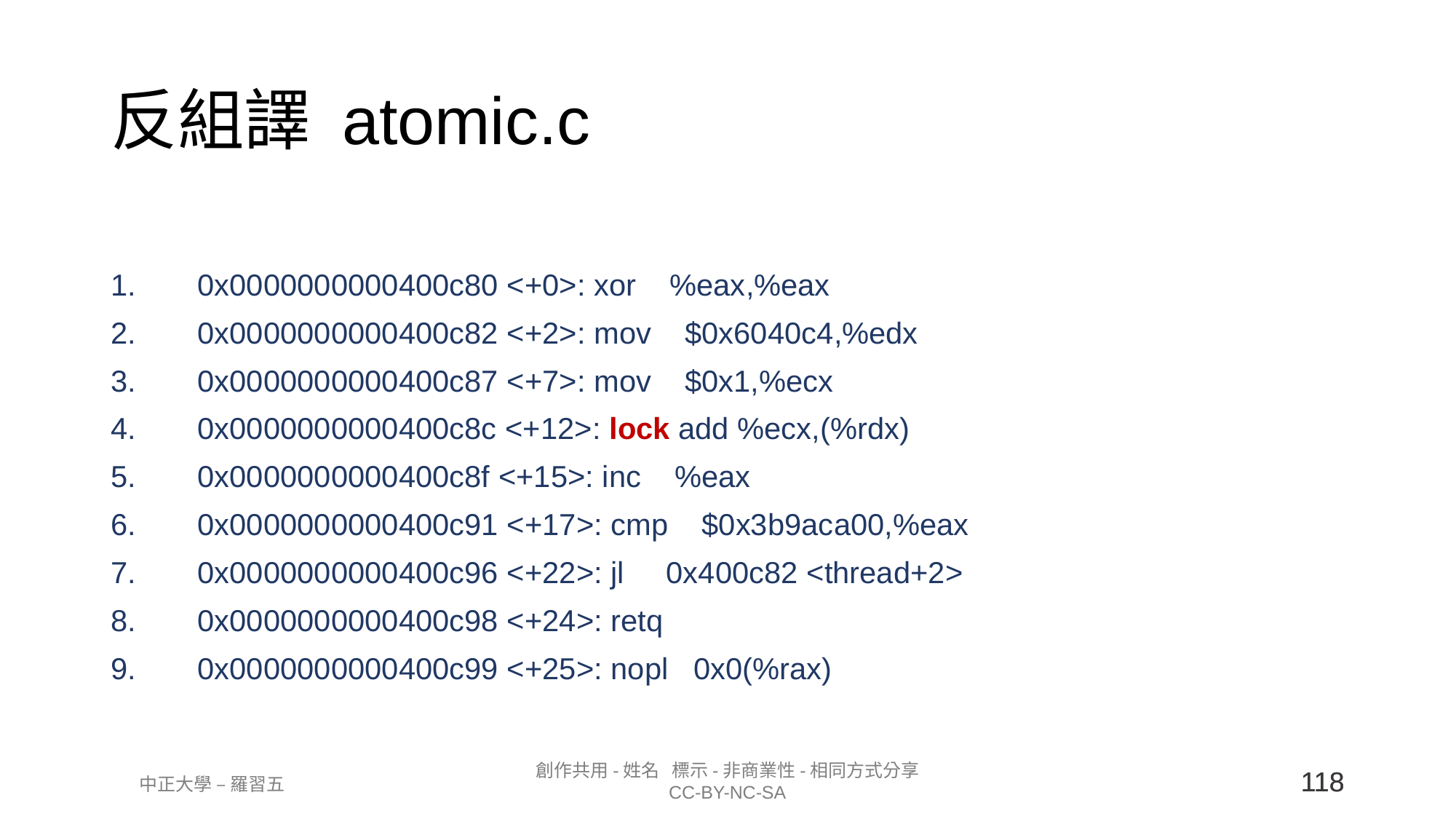

# 反組譯 atomic.c
   0x0000000000400c80 <+0>: xor    %eax,%eax
   0x0000000000400c82 <+2>: mov    $0x6040c4,%edx
   0x0000000000400c87 <+7>: mov    $0x1,%ecx
   0x0000000000400c8c <+12>: lock add %ecx,(%rdx)
   0x0000000000400c8f <+15>: inc    %eax
   0x0000000000400c91 <+17>: cmp    $0x3b9aca00,%eax
   0x0000000000400c96 <+22>: jl     0x400c82 <thread+2>
   0x0000000000400c98 <+24>: retq
   0x0000000000400c99 <+25>: nopl   0x0(%rax)